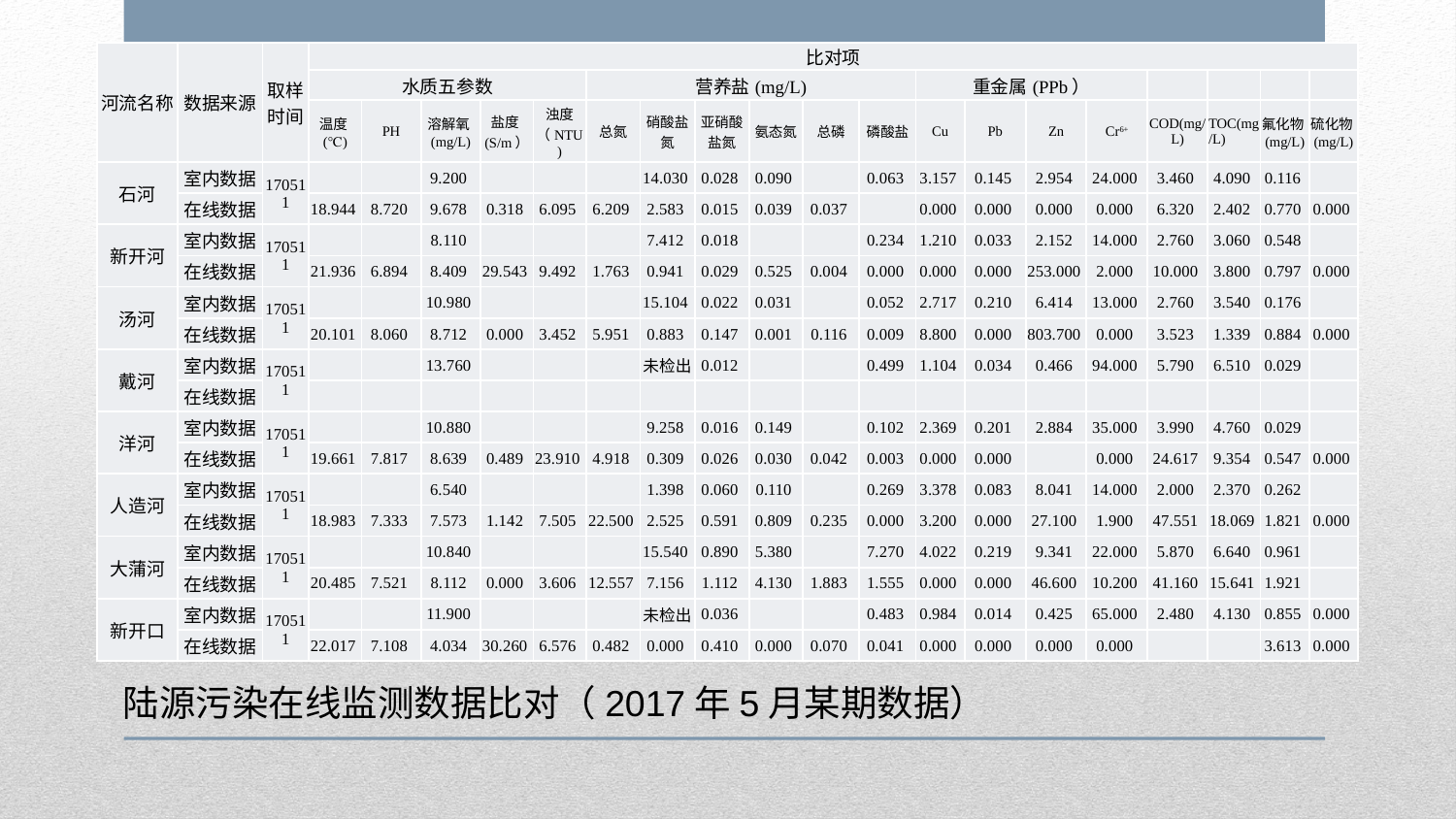

| 河流名称 | 数据来源 | 取样时间 | 比对项 |  |  |  |  |  |  |  |  |  |  |  |  |  |  |  |  |  |  |
| --- | --- | --- | --- | --- | --- | --- | --- | --- | --- | --- | --- | --- | --- | --- | --- | --- | --- | --- | --- | --- | --- |
|  |  |  | 水质五参数 |  |  |  |  | 营养盐(mg/L) |  |  |  |  |  | 重金属(PPb） |  |  |  |  |  |  |  |
|  |  |  | 温度(℃) | PH | 溶解氧(mg/L) | 盐度(S/m） | 浊度（NTU) | 总氮 | 硝酸盐氮 | 亚硝酸盐氮 | 氨态氮 | 总磷 | 磷酸盐 | Cu | Pb | Zn | Cr6+ | COD(mg/L) | TOC(mg/L) | 氟化物(mg/L) | 硫化物(mg/L) |
| 石河 | 室内数据 | 170511 |  |  | 9.200 |  |  |  | 14.030 | 0.028 | 0.090 |  | 0.063 | 3.157 | 0.145 | 2.954 | 24.000 | 3.460 | 4.090 | 0.116 |  |
|  | 在线数据 |  | 18.944 | 8.720 | 9.678 | 0.318 | 6.095 | 6.209 | 2.583 | 0.015 | 0.039 | 0.037 |  | 0.000 | 0.000 | 0.000 | 0.000 | 6.320 | 2.402 | 0.770 | 0.000 |
| 新开河 | 室内数据 | 170511 |  |  | 8.110 |  |  |  | 7.412 | 0.018 |  |  | 0.234 | 1.210 | 0.033 | 2.152 | 14.000 | 2.760 | 3.060 | 0.548 |  |
|  | 在线数据 |  | 21.936 | 6.894 | 8.409 | 29.543 | 9.492 | 1.763 | 0.941 | 0.029 | 0.525 | 0.004 | 0.000 | 0.000 | 0.000 | 253.000 | 2.000 | 10.000 | 3.800 | 0.797 | 0.000 |
| 汤河 | 室内数据 | 170511 |  |  | 10.980 |  |  |  | 15.104 | 0.022 | 0.031 |  | 0.052 | 2.717 | 0.210 | 6.414 | 13.000 | 2.760 | 3.540 | 0.176 |  |
|  | 在线数据 |  | 20.101 | 8.060 | 8.712 | 0.000 | 3.452 | 5.951 | 0.883 | 0.147 | 0.001 | 0.116 | 0.009 | 8.800 | 0.000 | 803.700 | 0.000 | 3.523 | 1.339 | 0.884 | 0.000 |
| 戴河 | 室内数据 | 170511 |  |  | 13.760 |  |  |  | 未检出 | 0.012 |  |  | 0.499 | 1.104 | 0.034 | 0.466 | 94.000 | 5.790 | 6.510 | 0.029 |  |
|  | 在线数据 |  |  |  |  |  |  |  |  |  |  |  |  |  |  |  |  |  |  |  |  |
| 洋河 | 室内数据 | 170511 |  |  | 10.880 |  |  |  | 9.258 | 0.016 | 0.149 |  | 0.102 | 2.369 | 0.201 | 2.884 | 35.000 | 3.990 | 4.760 | 0.029 |  |
|  | 在线数据 |  | 19.661 | 7.817 | 8.639 | 0.489 | 23.910 | 4.918 | 0.309 | 0.026 | 0.030 | 0.042 | 0.003 | 0.000 | 0.000 |  | 0.000 | 24.617 | 9.354 | 0.547 | 0.000 |
| 人造河 | 室内数据 | 170511 |  |  | 6.540 |  |  |  | 1.398 | 0.060 | 0.110 |  | 0.269 | 3.378 | 0.083 | 8.041 | 14.000 | 2.000 | 2.370 | 0.262 |  |
|  | 在线数据 |  | 18.983 | 7.333 | 7.573 | 1.142 | 7.505 | 22.500 | 2.525 | 0.591 | 0.809 | 0.235 | 0.000 | 3.200 | 0.000 | 27.100 | 1.900 | 47.551 | 18.069 | 1.821 | 0.000 |
| 大蒲河 | 室内数据 | 170511 |  |  | 10.840 |  |  |  | 15.540 | 0.890 | 5.380 |  | 7.270 | 4.022 | 0.219 | 9.341 | 22.000 | 5.870 | 6.640 | 0.961 |  |
|  | 在线数据 |  | 20.485 | 7.521 | 8.112 | 0.000 | 3.606 | 12.557 | 7.156 | 1.112 | 4.130 | 1.883 | 1.555 | 0.000 | 0.000 | 46.600 | 10.200 | 41.160 | 15.641 | 1.921 |  |
| 新开口 | 室内数据 | 170511 |  |  | 11.900 |  |  |  | 未检出 | 0.036 |  |  | 0.483 | 0.984 | 0.014 | 0.425 | 65.000 | 2.480 | 4.130 | 0.855 | 0.000 |
|  | 在线数据 |  | 22.017 | 7.108 | 4.034 | 30.260 | 6.576 | 0.482 | 0.000 | 0.410 | 0.000 | 0.070 | 0.041 | 0.000 | 0.000 | 0.000 | 0.000 |  |  | 3.613 | 0.000 |
陆源污染在线监测数据比对（2017年5月某期数据）